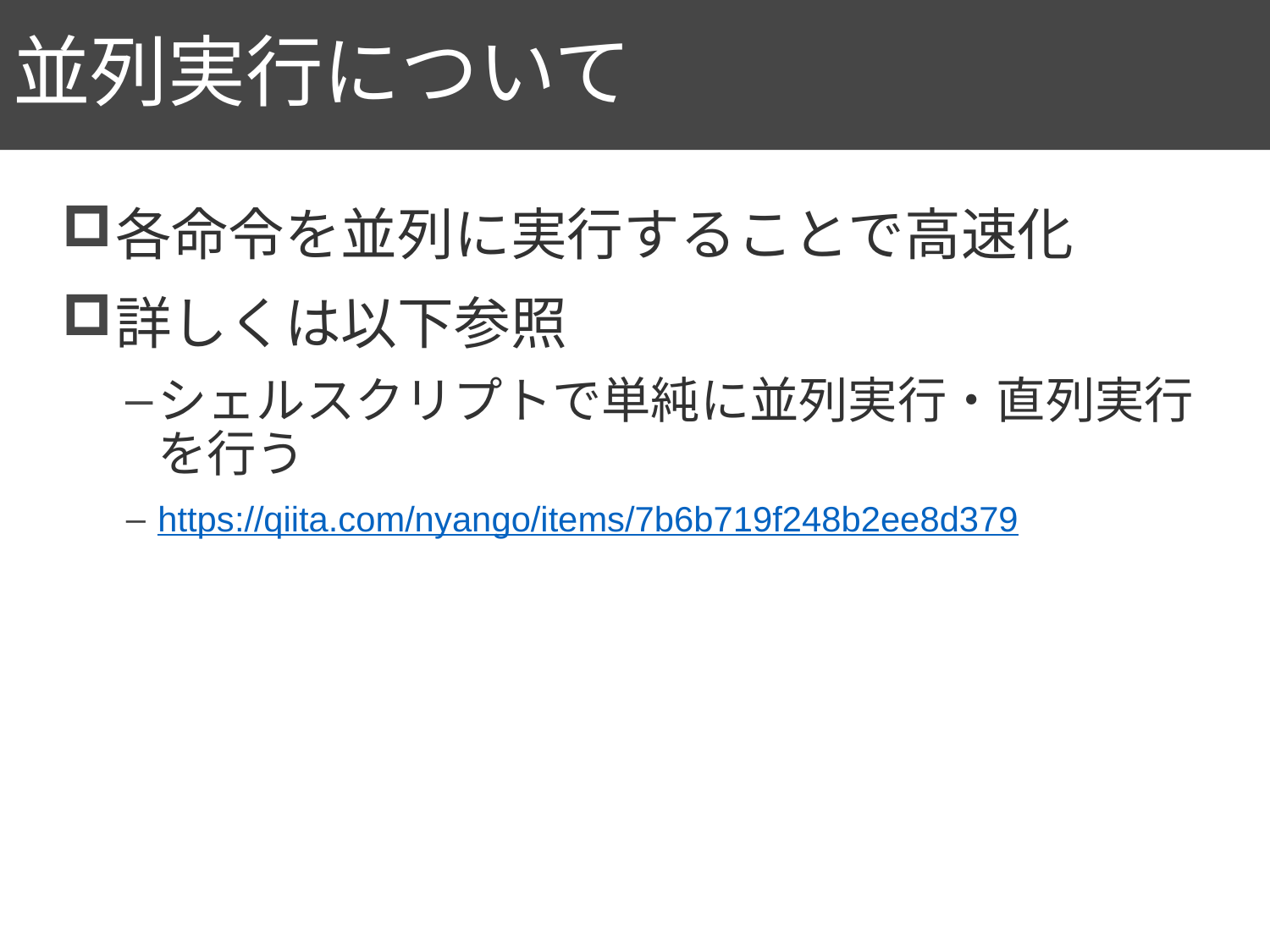

# 並列実行について
79
各命令を並列に実行することで高速化
詳しくは以下参照
シェルスクリプトで単純に並列実行・直列実行を行う
https://qiita.com/nyango/items/7b6b719f248b2ee8d379